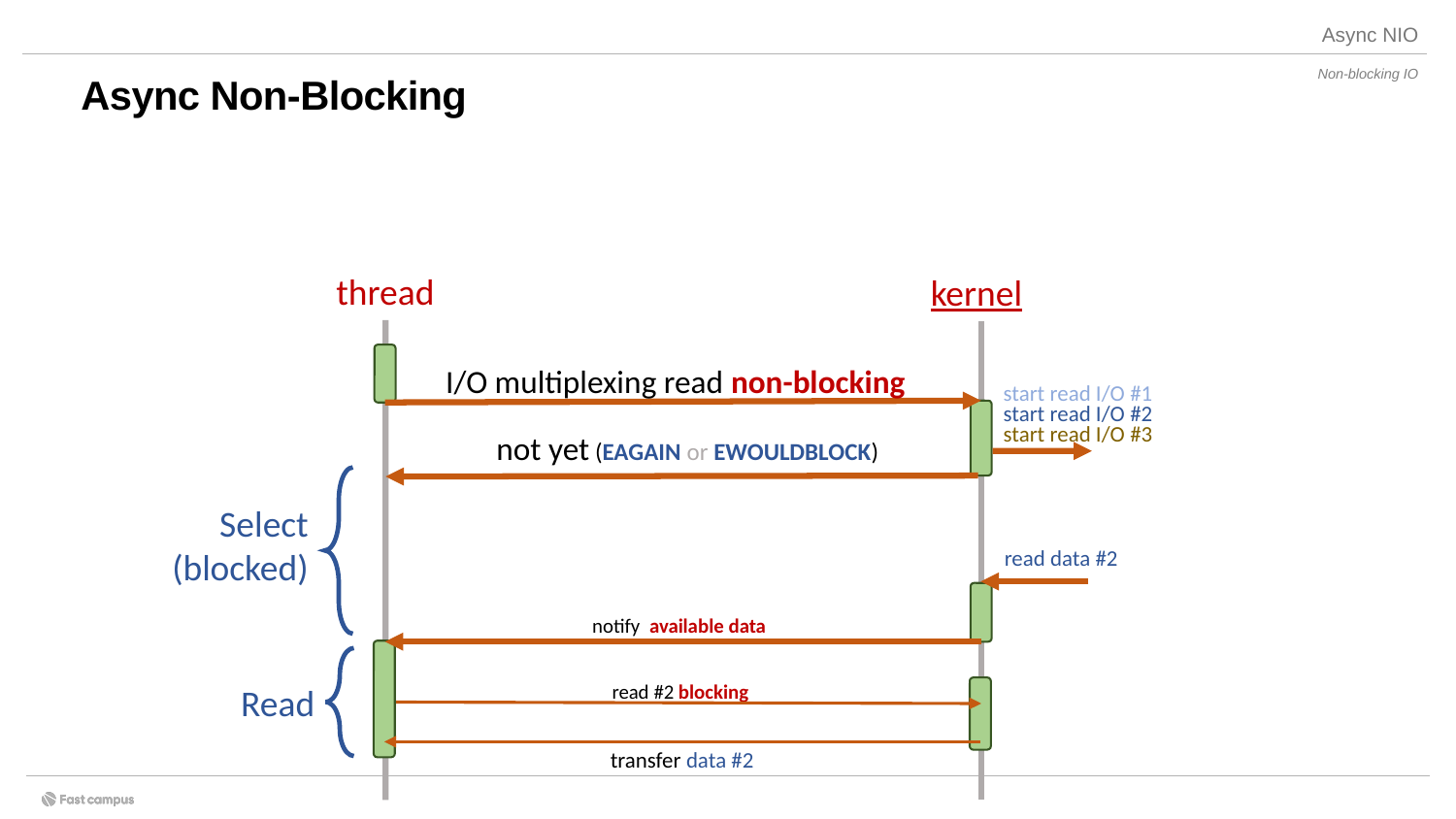

Async NIO
Async / Blocking
Non-blocking IO
# Async Non-Blocking
2.
비동기 호출이란 ?
thread
kernel

I/O multiplexing read non-blocking

start read I/O #1
start read I/O #2
start read I/O #3

not yet (EAGAIN or EWOULDBLOCK)

Select
(blocked)
read data #2

notify  available data

read #2 blocking
Read

transfer data #2